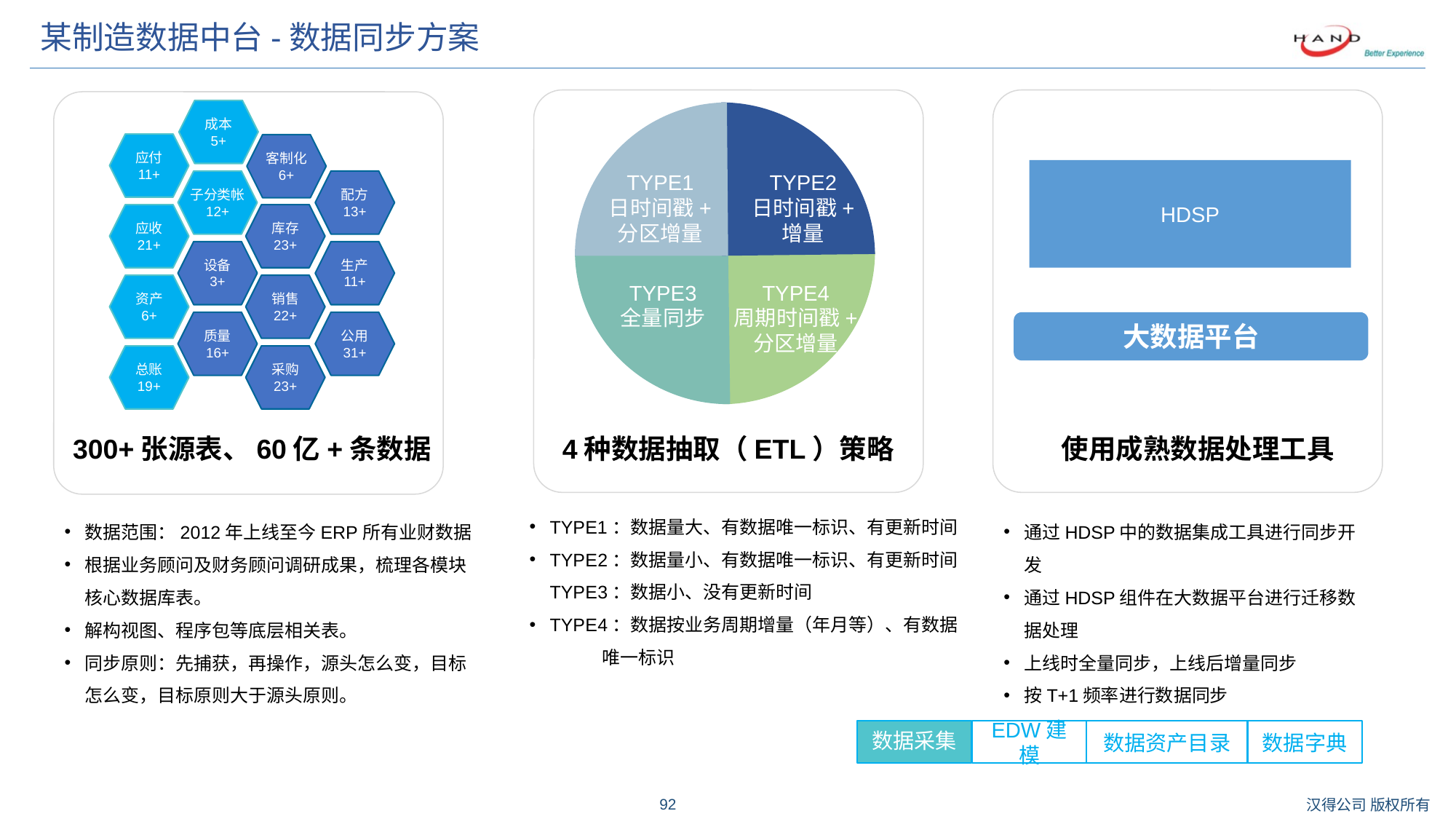

# 某制造数据中台-数据同步方案

成本
5+
应付
11+
客制化
6+
HDSP
TYPE1
日时间戳+
分区增量
TYPE2
日时间戳+
增量
子分类帐
12+
配方
13+
应收
21+
库存
23+
设备
3+
生产
11+
TYPE3
全量同步
TYPE4
周期时间戳+
分区增量
资产
6+
销售
22+
质量
16+
公用
31+
大数据平台
总账
19+
采购
23+
使用成熟数据处理工具
4种数据抽取（ETL）策略
300+张源表、60亿+条数据
TYPE1：数据量大、有数据唯一标识、有更新时间
TYPE2：数据量小、有数据唯一标识、有更新时间TYPE3：数据小、没有更新时间
TYPE4：数据按业务周期增量（年月等）、有数据
                 唯一标识
数据范围：2012年上线至今ERP所有业财数据
根据业务顾问及财务顾问调研成果，梳理各模块核心数据库表。
解构视图、程序包等底层相关表。
同步原则：先捕获，再操作，源头怎么变，目标怎么变，目标原则大于源头原则。
通过HDSP中的数据集成工具进行同步开发
通过HDSP组件在大数据平台进行迁移数据处理
上线时全量同步，上线后增量同步
按T+1频率进行数据同步
数据采集
EDW建模
数据资产目录
数据字典